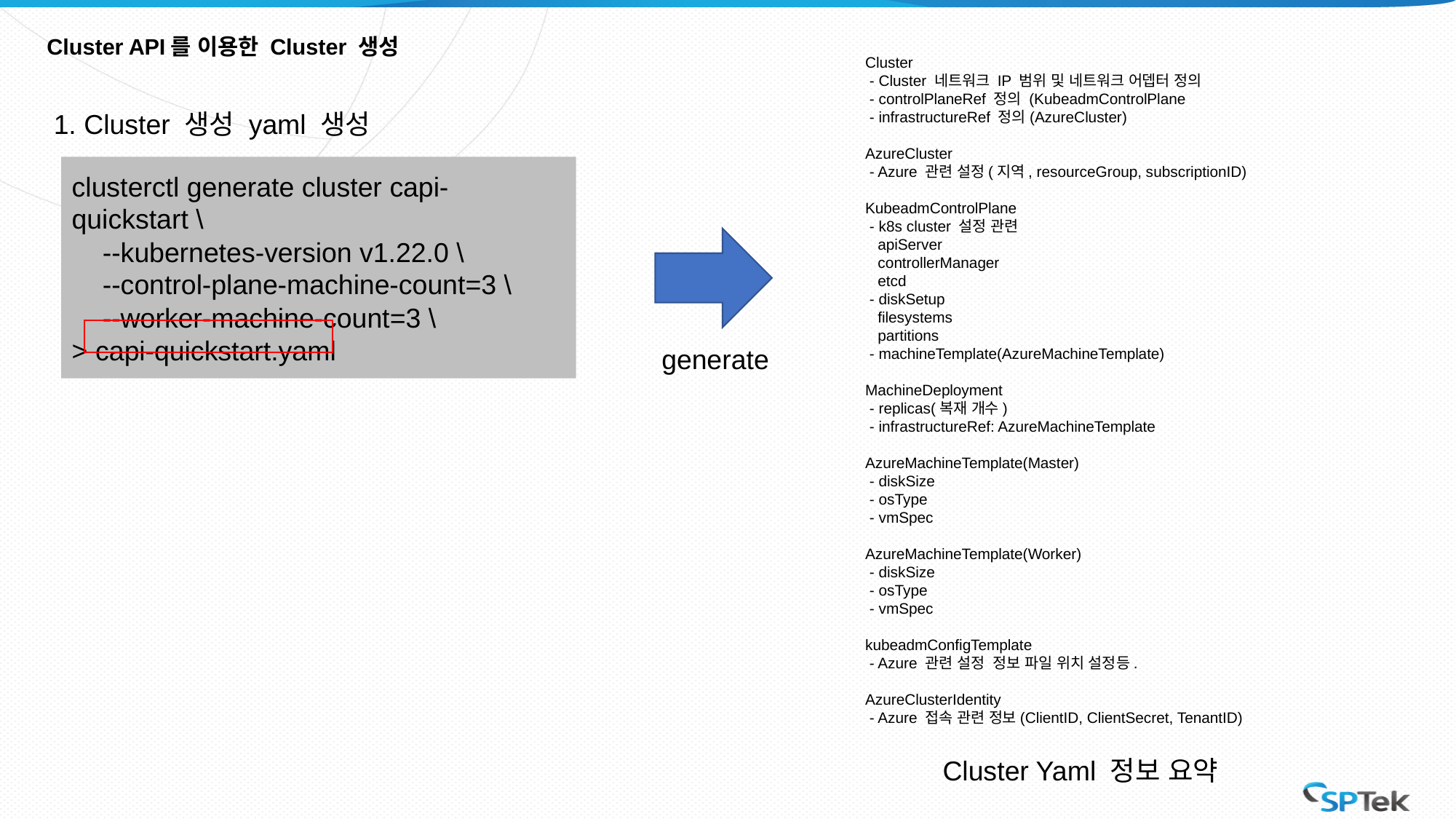

# Cluster API를 이용한 Cluster 생성
Cluster
 - Cluster 네트워크 IP 범위 및 네트워크 어뎁터 정의
 - controlPlaneRef 정의 (KubeadmControlPlane
 - infrastructureRef 정의(AzureCluster)

AzureCluster
 - Azure 관련 설정(지역, resourceGroup, subscriptionID)

KubeadmControlPlane
 - k8s cluster 설정 관련
   apiServer
   controllerManager
   etcd
 - diskSetup
   filesystems
   partitions
 - machineTemplate(AzureMachineTemplate)

MachineDeployment
 - replicas(복재 개수)
 - infrastructureRef: AzureMachineTemplate

AzureMachineTemplate(Master)
 - diskSize
 - osType
 - vmSpec

AzureMachineTemplate(Worker)
 - diskSize
 - osType
 - vmSpec

kubeadmConfigTemplate
 - Azure 관련 설정  정보 파일 위치 설정등.

AzureClusterIdentity
 - Azure 접속 관련 정보(ClientID, ClientSecret, TenantID)
1. Cluster 생성 yaml 생성
clusterctl generate cluster capi-quickstart \
    --kubernetes-version v1.22.0 \
    --control-plane-machine-count=3 \
    --worker-machine-count=3 \
> capi-quickstart.yaml

generate
Cluster Yaml 정보 요약